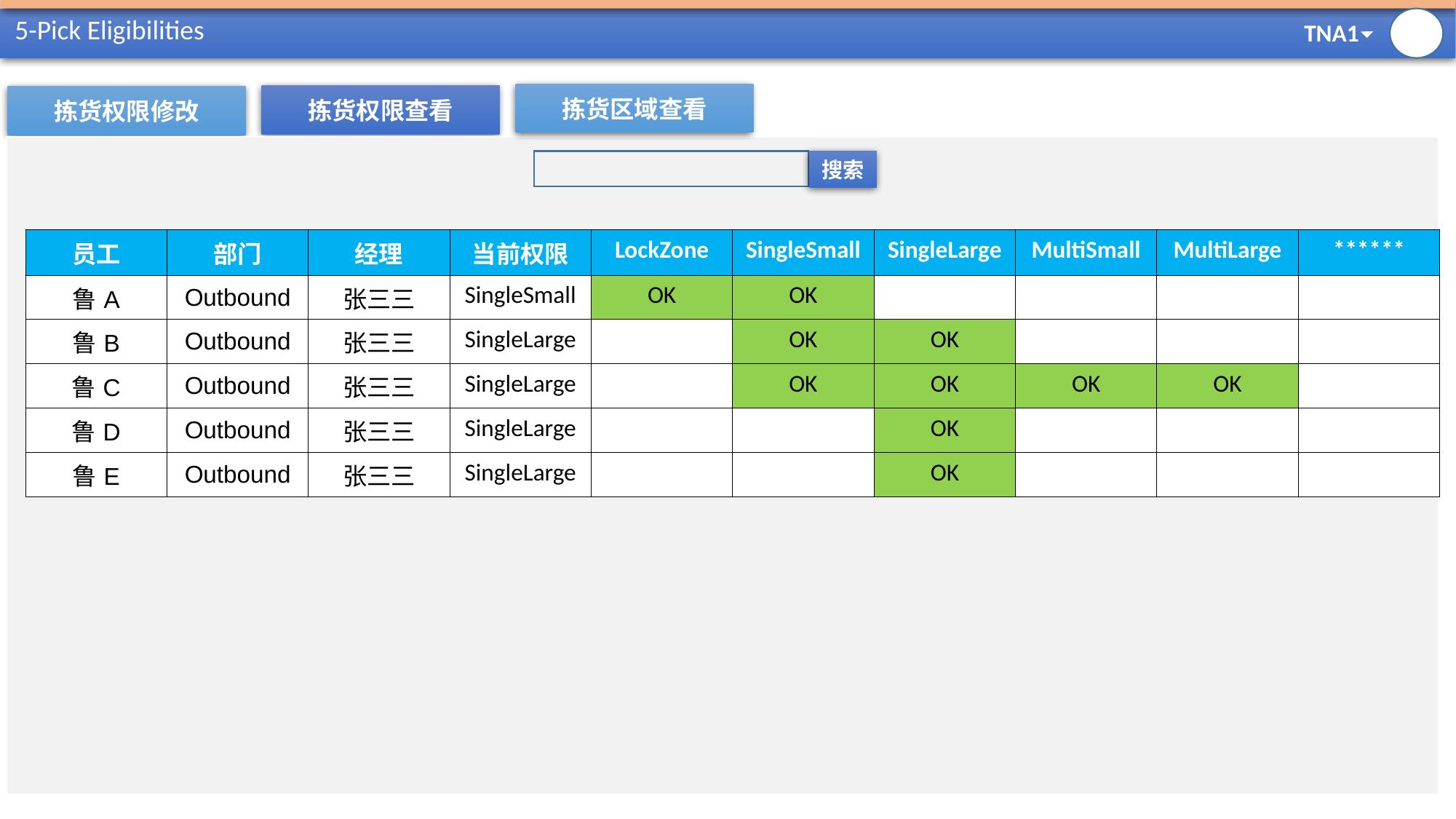

# 5-Pick Eligibilities
拣货区域查看
拣货权限查看
拣货权限修改

搜索
| 员工 | 部门 | 经理 | 当前权限 | LockZone | SingleSmall | SingleLarge | MultiSmall | MultiLarge | \*\*\*\*\*\* |
| --- | --- | --- | --- | --- | --- | --- | --- | --- | --- |
| 鲁A | Outbound | 张三三 | SingleSmall | OK | OK |  |  |  |  |
| 鲁B | Outbound | 张三三 | SingleLarge |  | OK | OK |  |  |  |
| 鲁C | Outbound | 张三三 | SingleLarge |  | OK | OK | OK | OK |  |
| 鲁D | Outbound | 张三三 | SingleLarge |  |  | OK |  |  |  |
| 鲁E | Outbound | 张三三 | SingleLarge |  |  | OK |  |  |  |